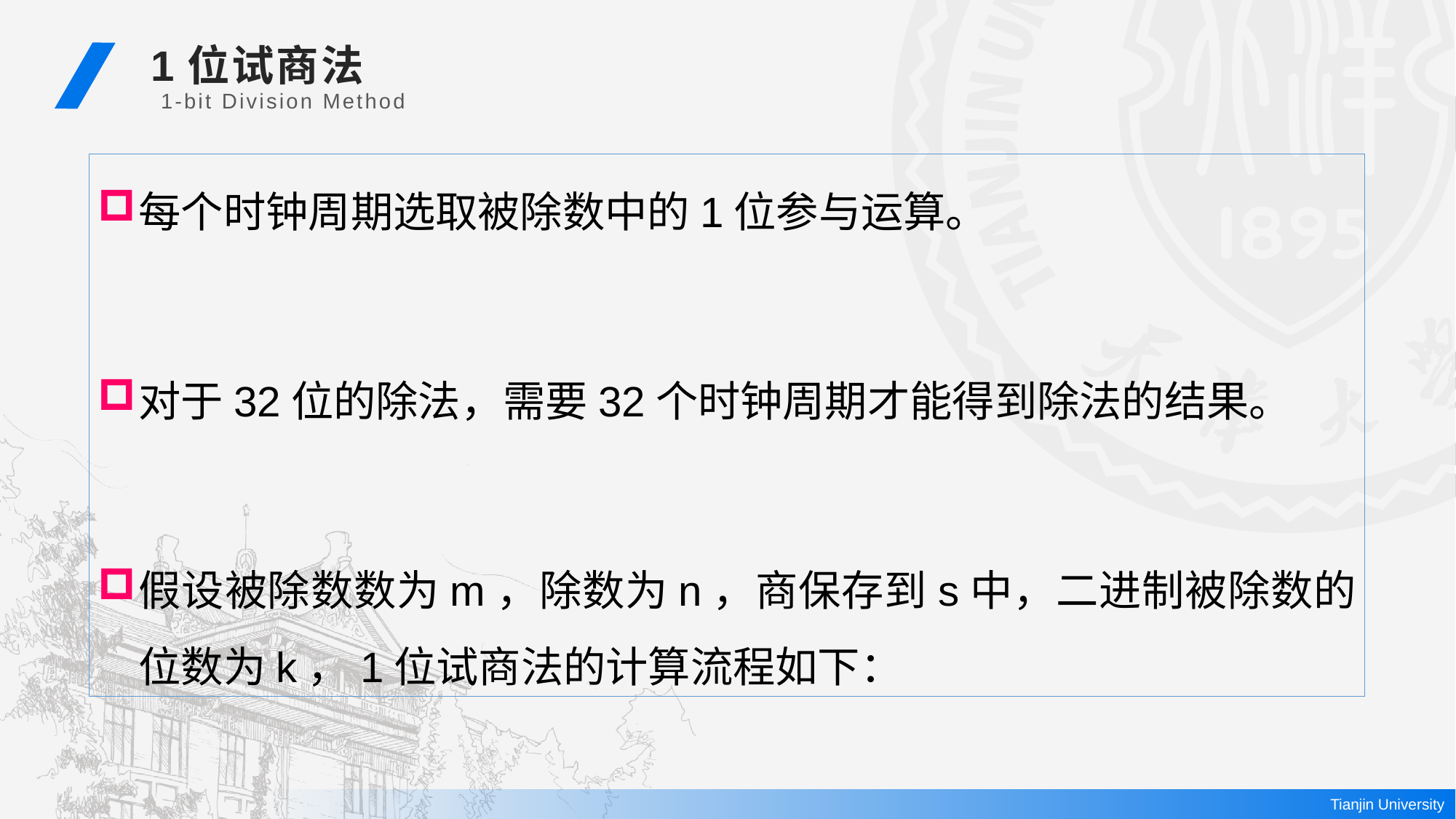

1位试商法
1-bit Division Method
每个时钟周期选取被除数中的1位参与运算。

对于32位的除法，需要32个时钟周期才能得到除法的结果。

假设被除数数为m，除数为n，商保存到s中，二进制被除数的位数为k，1位试商法的计算流程如下：